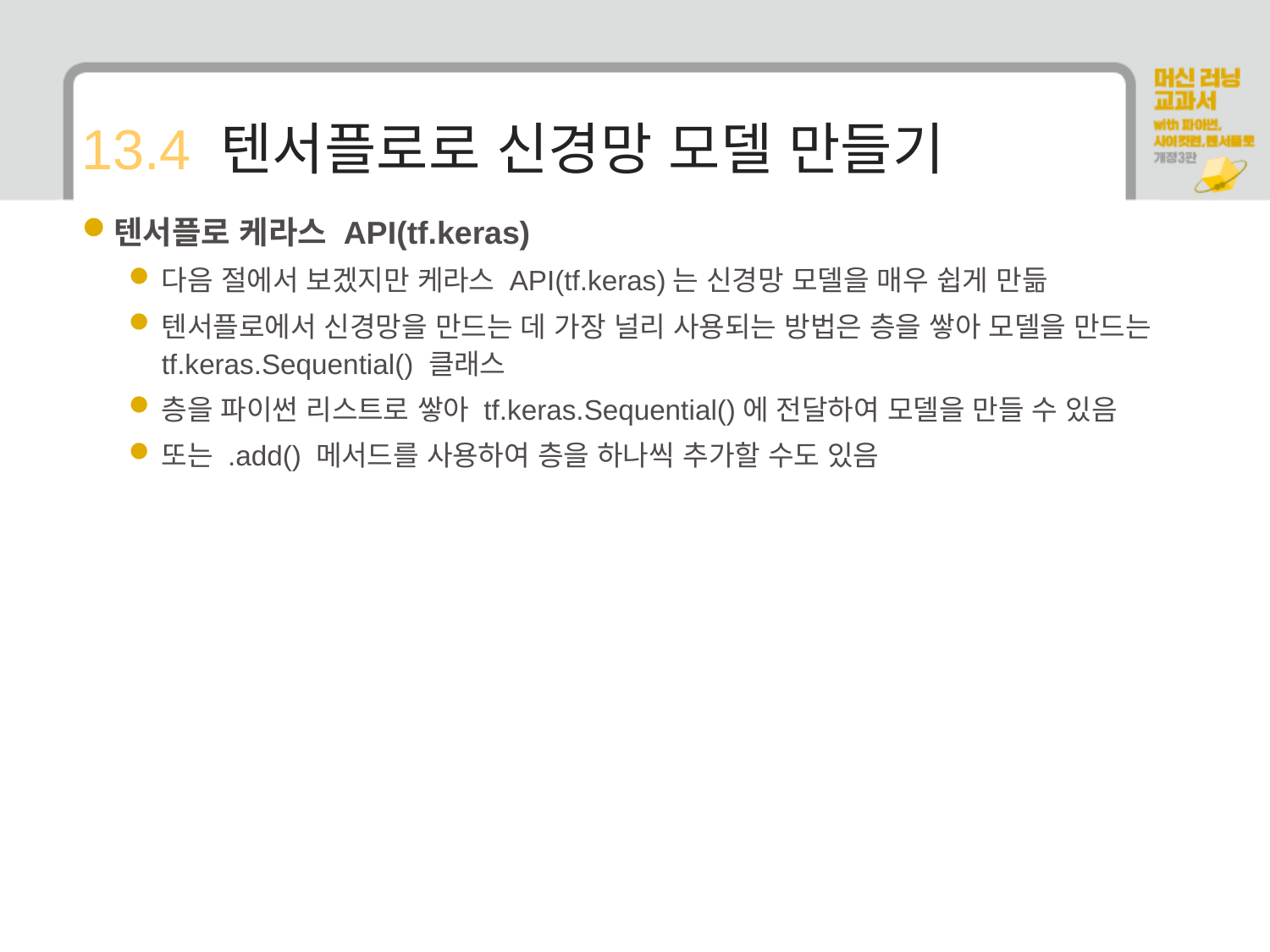

# 13.4 텐서플로로 신경망 모델 만들기
텐서플로 케라스 API(tf.keras)
다음 절에서 보겠지만 케라스 API(tf.keras)는 신경망 모델을 매우 쉽게 만듦
텐서플로에서 신경망을 만드는 데 가장 널리 사용되는 방법은 층을 쌓아 모델을 만드는 tf.keras.Sequential() 클래스
층을 파이썬 리스트로 쌓아 tf.keras.Sequential()에 전달하여 모델을 만들 수 있음
또는 .add() 메서드를 사용하여 층을 하나씩 추가할 수도 있음